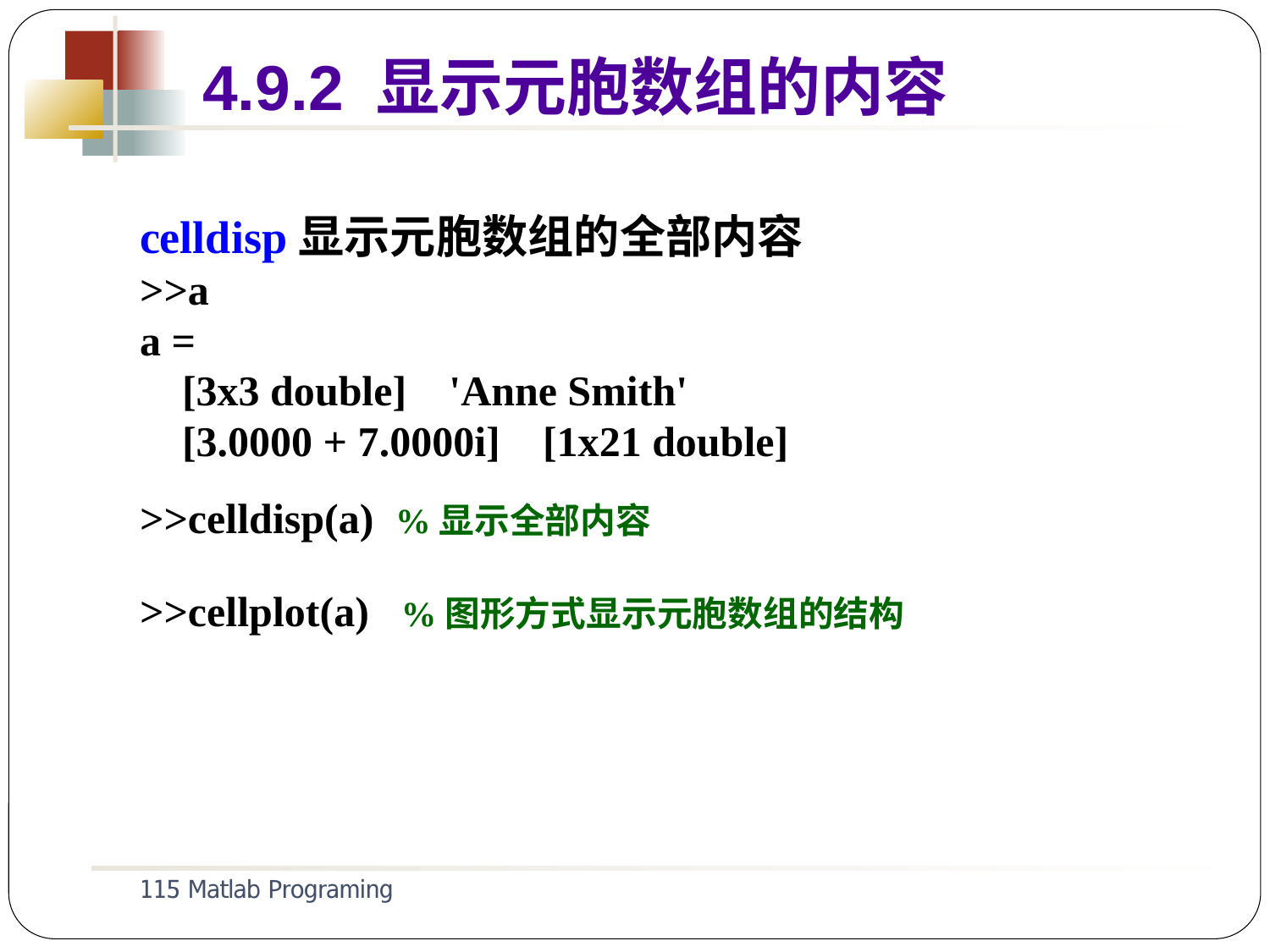

celldisp显示元胞数组的全部内容
>>a
a =
    [3x3 double]    'Anne Smith'
    [3.0000 + 7.0000i]    [1x21 double]
>>celldisp(a)  %显示全部内容

>>cellplot(a)   %图形方式显示元胞数组的结构
4.9.2 显示元胞数组的内容
115 Matlab Programing